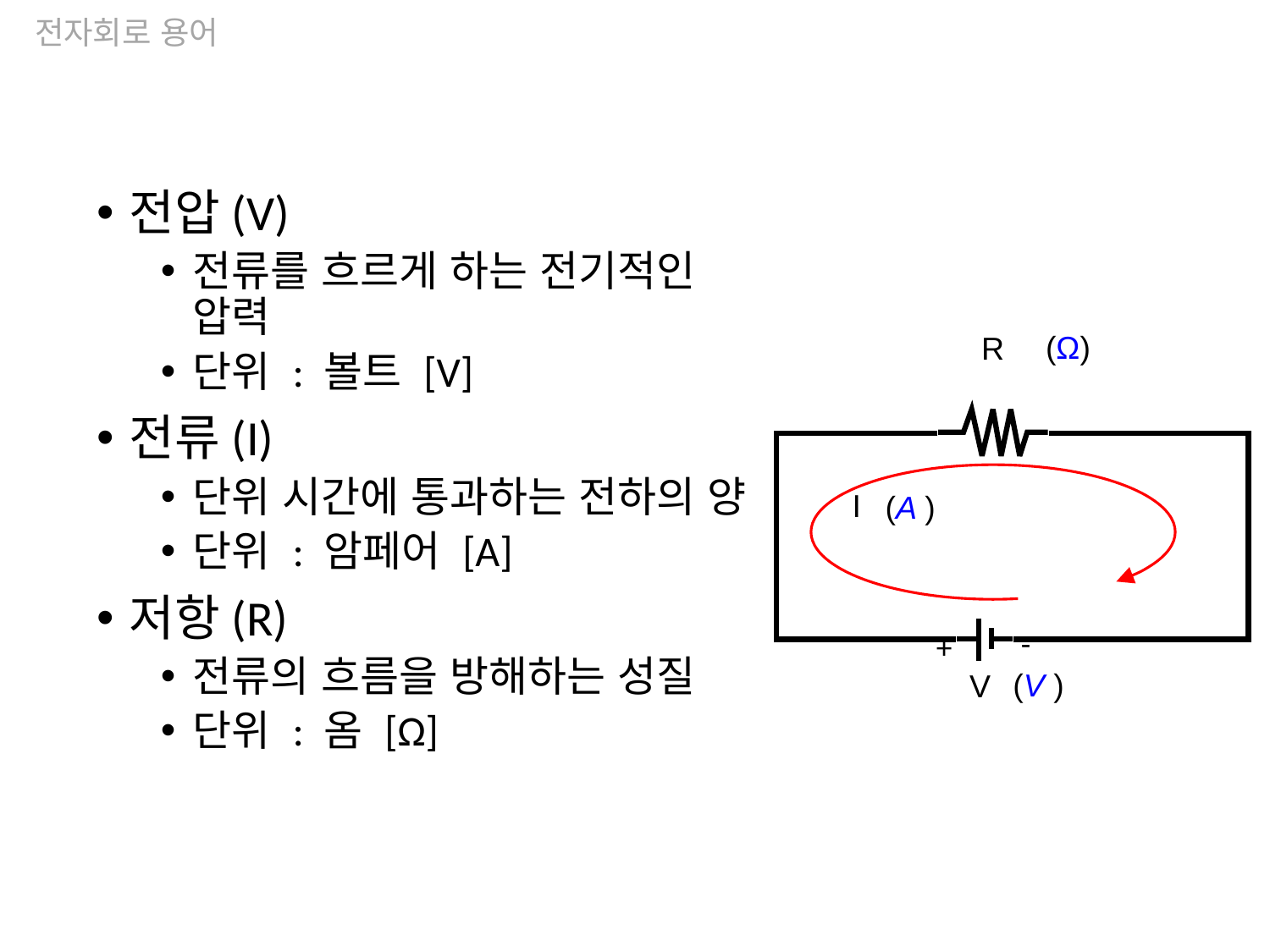

전자회로 용어
전압(V)
전류를 흐르게 하는 전기적인 압력
단위 : 볼트 [V]
전류(I)
단위 시간에 통과하는 전하의 양
단위 : 암페어 [A]
저항(R)
전류의 흐름을 방해하는 성질
단위 : 옴 [Ω]

(Ω)
R

I
(A )
-

+
(V )
V